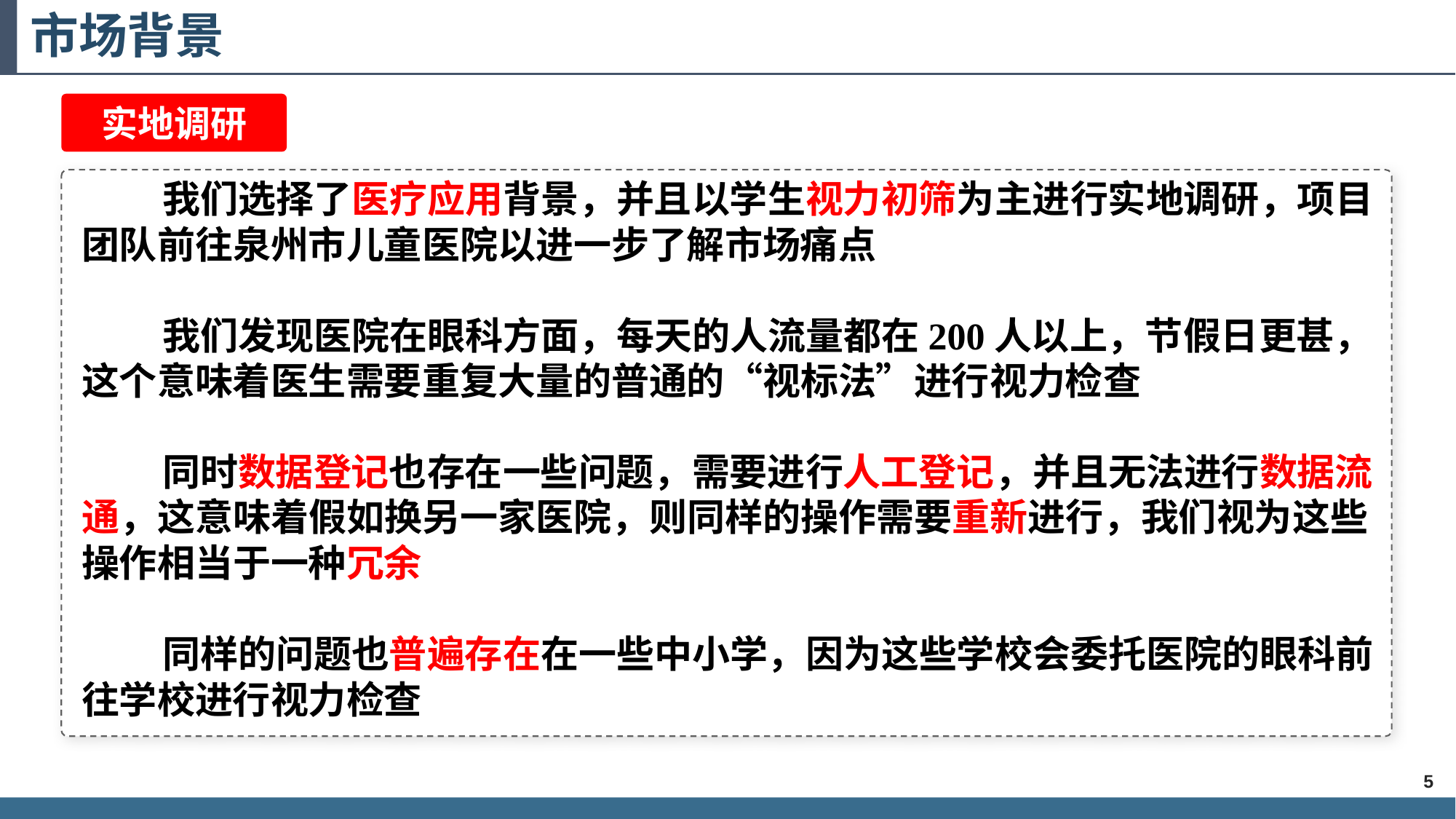

# 市场背景
实地调研

  我们选择了医疗应用背景，并且以学生视力初筛为主进行实地调研，项目团队前往泉州市儿童医院以进一步了解市场痛点

  我们发现医院在眼科方面，每天的人流量都在200人以上，节假日更甚，这个意味着医生需要重复大量的普通的“视标法”进行视力检查

  同时数据登记也存在一些问题，需要进行人工登记，并且无法进行数据流通，这意味着假如换另一家医院，则同样的操作需要重新进行，我们视为这些操作相当于一种冗余

  同样的问题也普遍存在在一些中小学，因为这些学校会委托医院的眼科前往学校进行视力检查